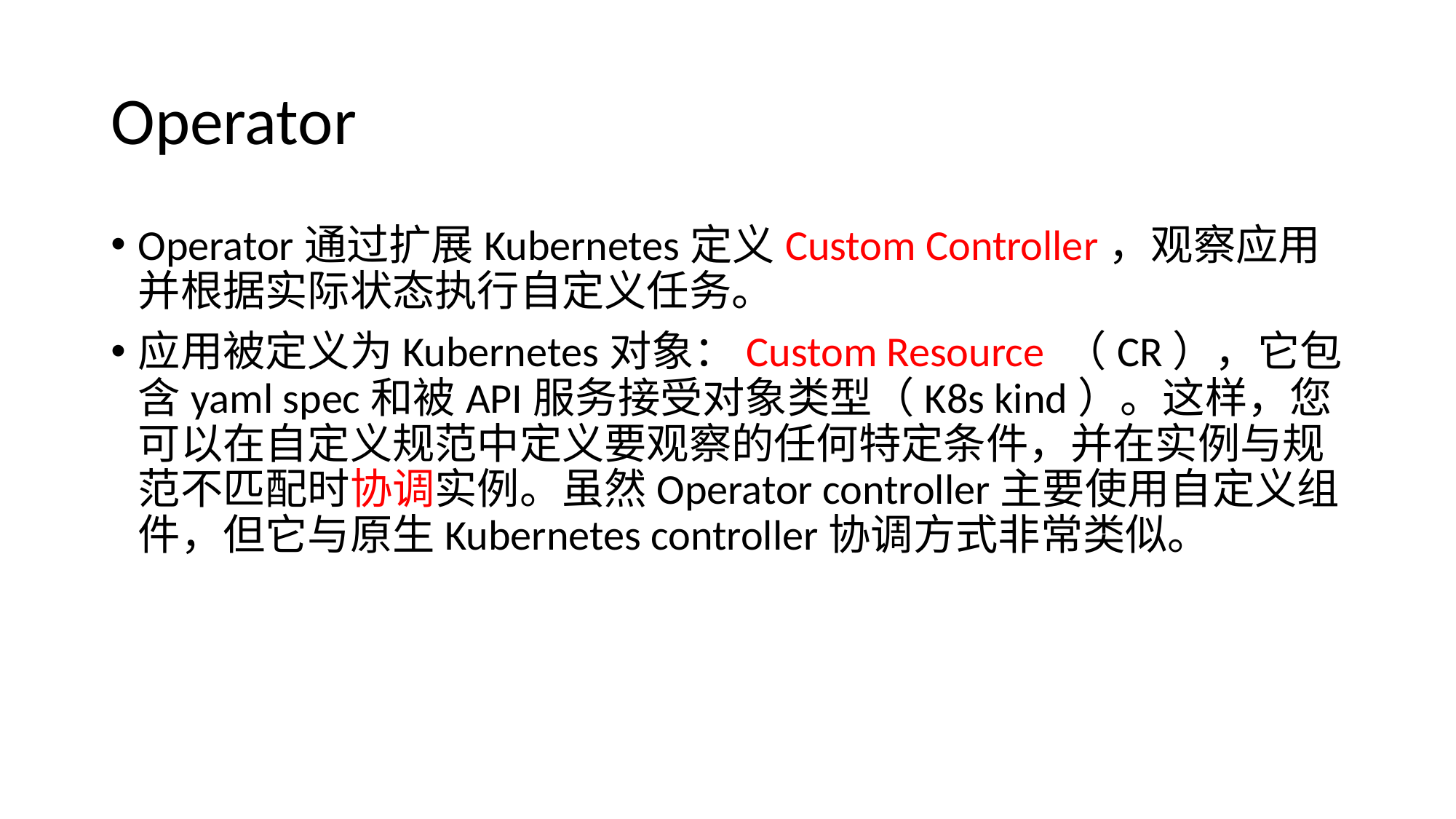

# Operator
Operator通过扩展Kubernetes定义Custom Controller，观察应用并根据实际状态执行自定义任务。
应用被定义为Kubernetes对象：Custom Resource （CR），它包含yaml spec和被API服务接受对象类型（K8s kind）。这样，您可以在自定义规范中定义要观察的任何特定条件，并在实例与规范不匹配时协调实例。虽然Operator controller主要使用自定义组件，但它与原生Kubernetes controller协调方式非常类似。